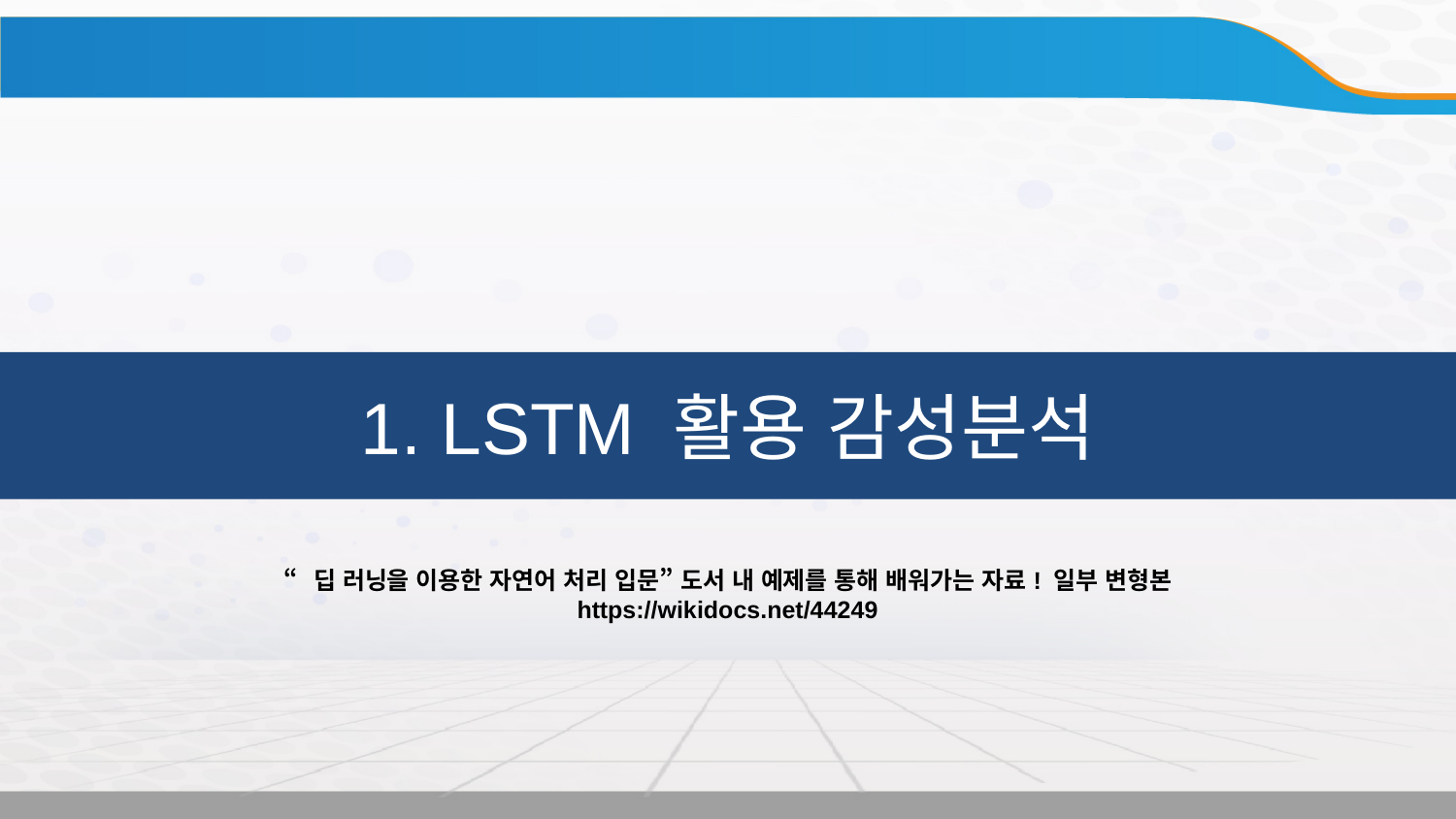

1. LSTM 활용 감성분석
“딥 러닝을 이용한 자연어 처리 입문” 도서 내 예제를 통해 배워가는 자료! 일부 변형본 https://wikidocs.net/44249